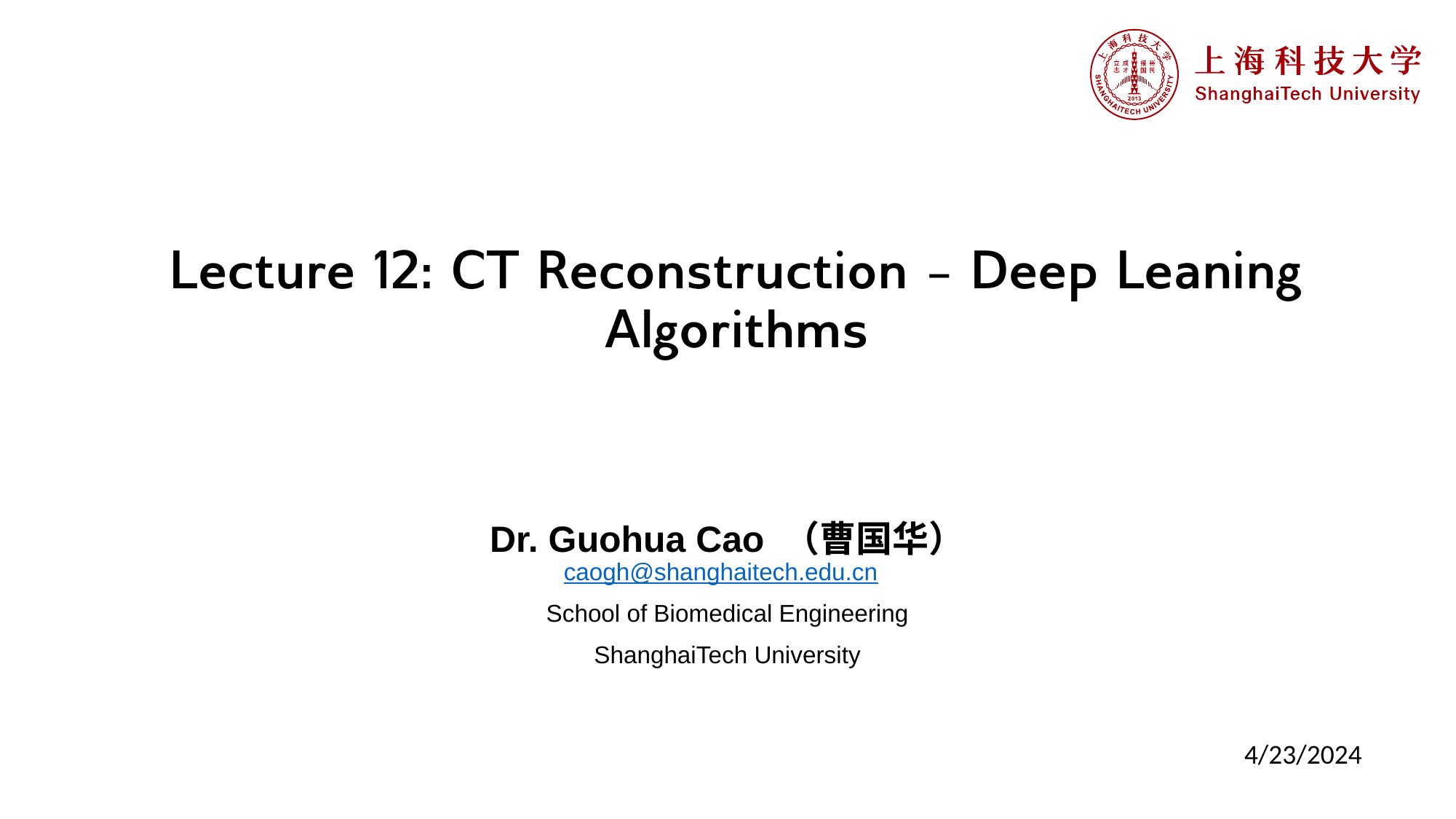

# Lecture 12: CT Reconstruction – Deep Leaning Algorithms

Dr. Guohua Cao （曹国华）
caogh@shanghaitech.edu.cn
School of Biomedical Engineering
ShanghaiTech University

4/23/2024